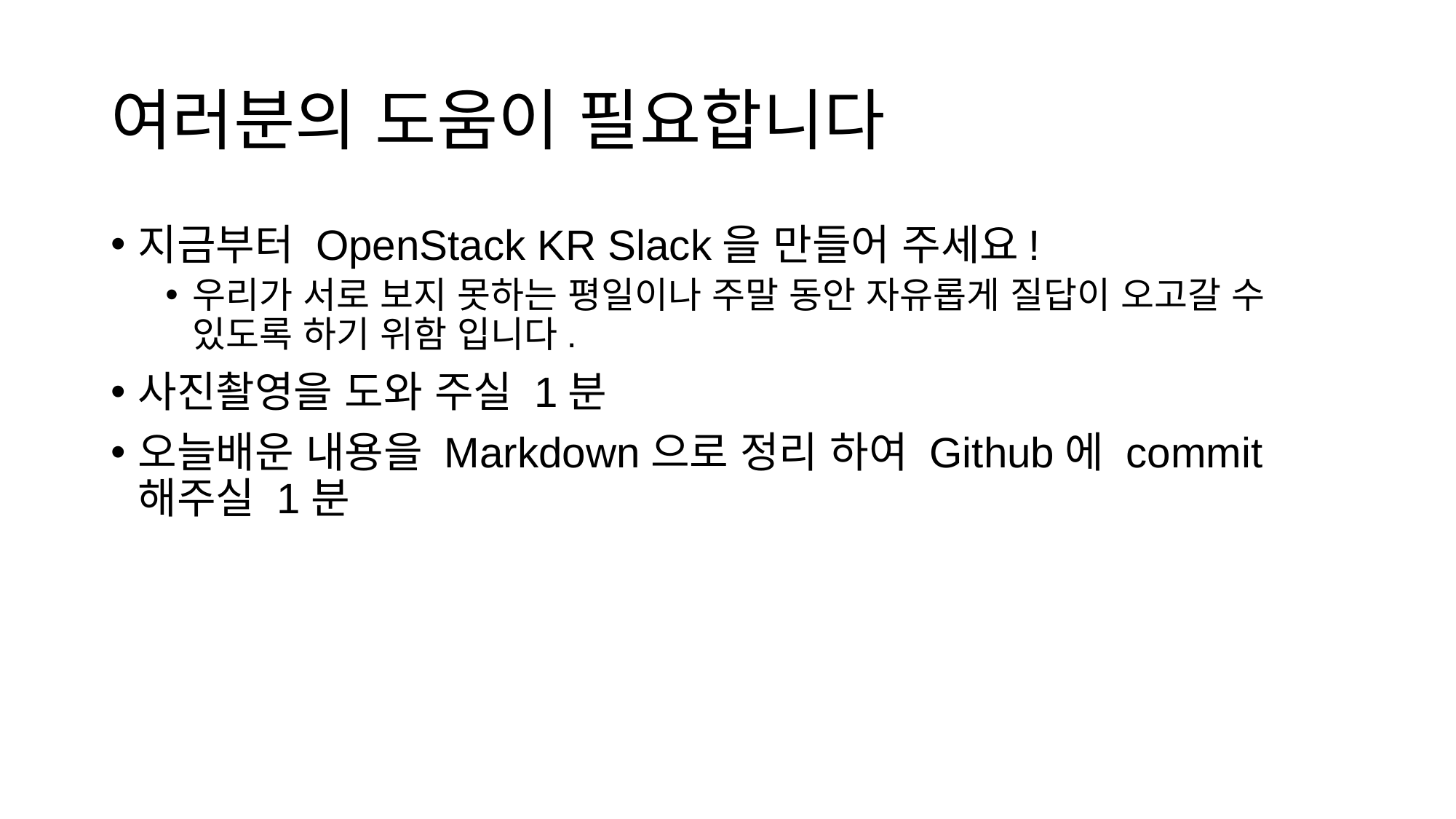

# 여러분의 도움이 필요합니다
지금부터 OpenStack KR Slack을 만들어 주세요!
우리가 서로 보지 못하는 평일이나 주말 동안 자유롭게 질답이 오고갈 수 있도록 하기 위함 입니다.
사진촬영을 도와 주실 1분
오늘배운 내용을 Markdown으로 정리 하여 Github에 commit해주실 1분